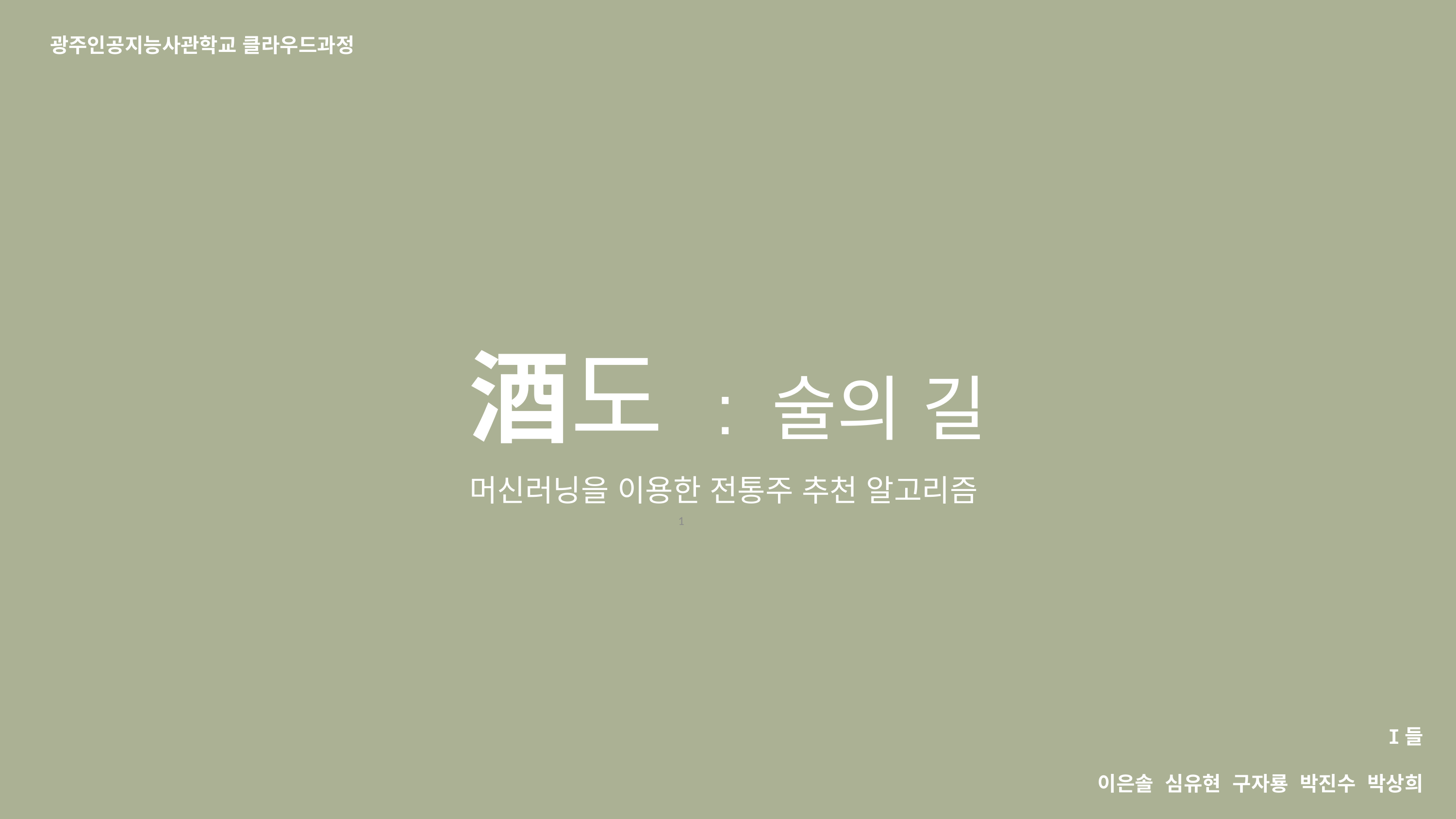

광주인공지능사관학교 클라우드과정
酒도 : 술의 길
머신러닝을 이용한 전통주 추천 알고리즘
1
I들
이은솔  심유현  구자룡  박진수  박상희